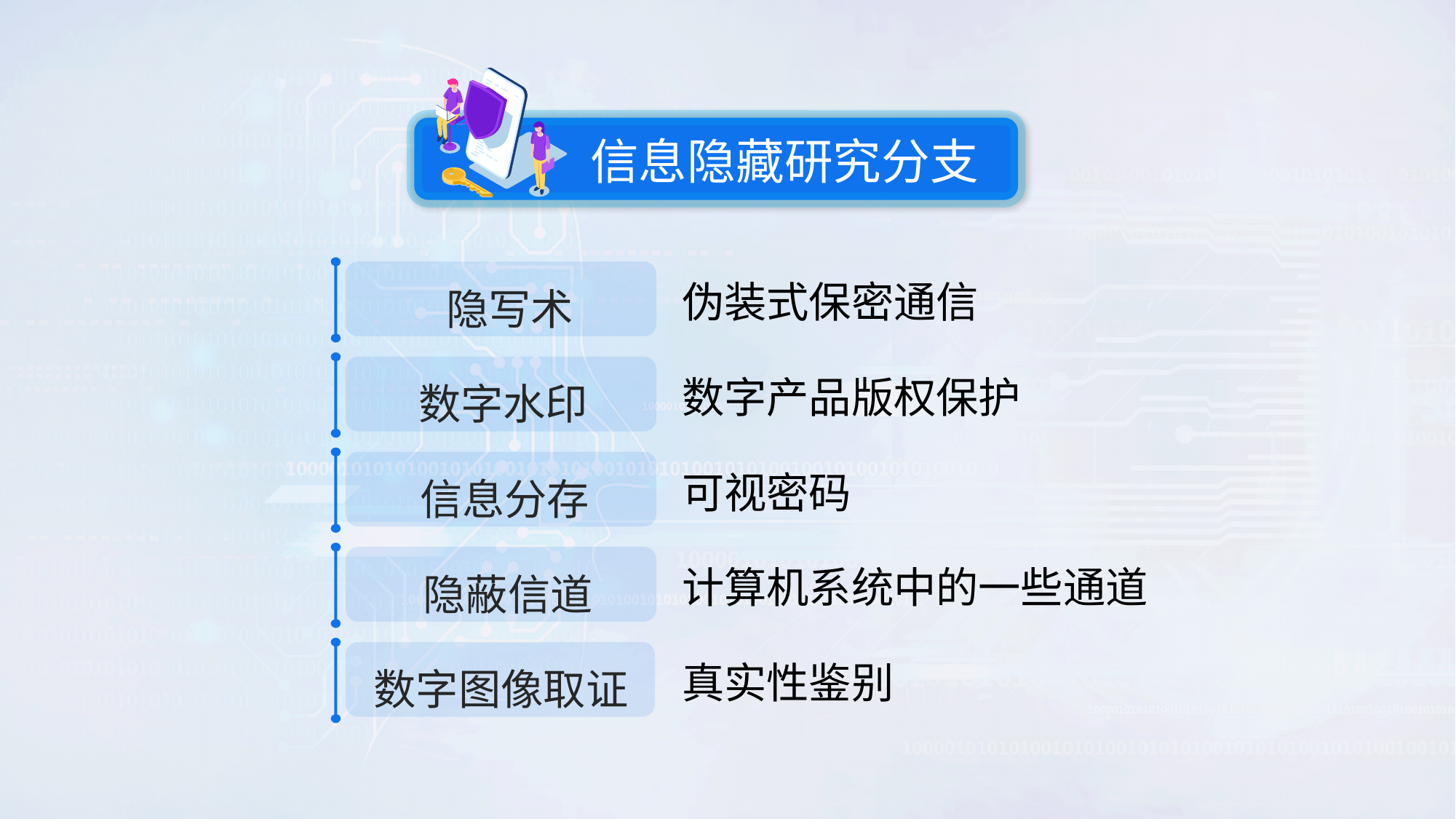

信息隐藏研究分支
隐写术

伪装式保密通信
数字水印

数字产品版权保护
信息分存

可视密码
隐蔽信道

计算机系统中的一些通道
数字图像取证

真实性鉴别